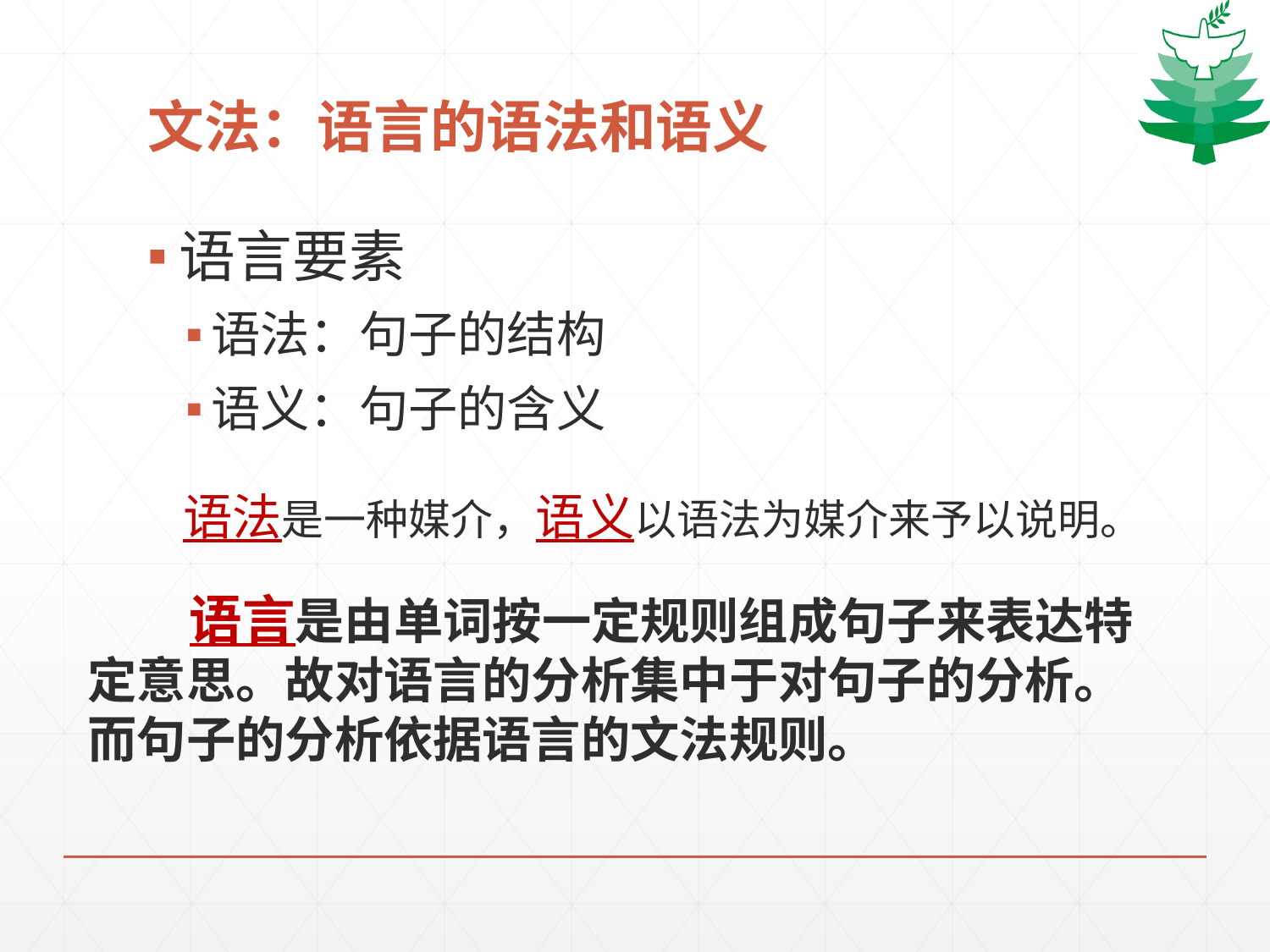

# 文法：语言的语法和语义
语言要素
语法：句子的结构
语义：句子的含义
语法是一种媒介，语义以语法为媒介来予以说明。
        语言是由单词按一定规则组成句子来表达特定意思。故对语言的分析集中于对句子的分析。而句子的分析依据语言的文法规则。